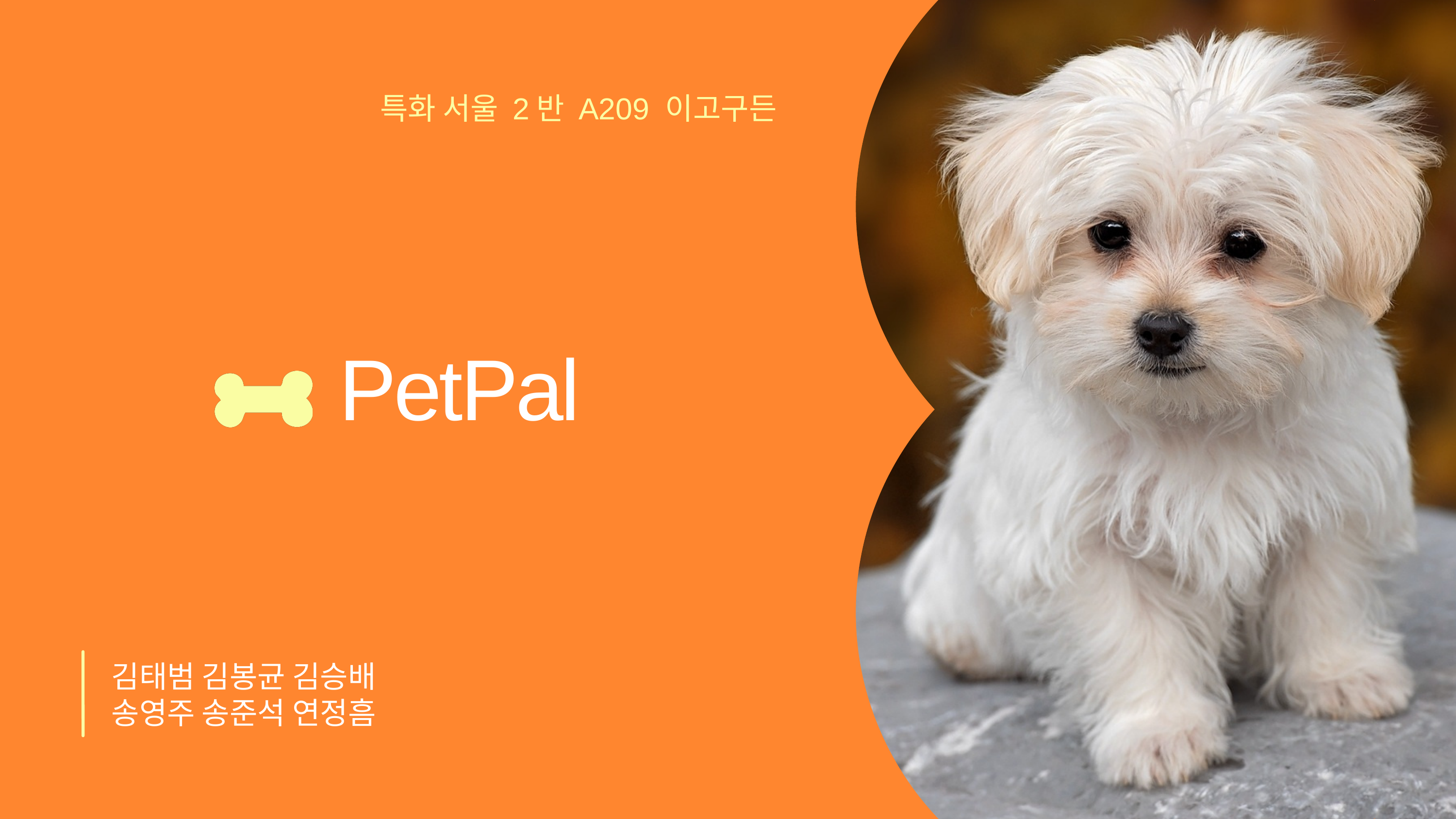

특화 서울 2반 A209 이고구든
PetPal

김태범 김봉균 김승배
송영주 송준석 연정흠